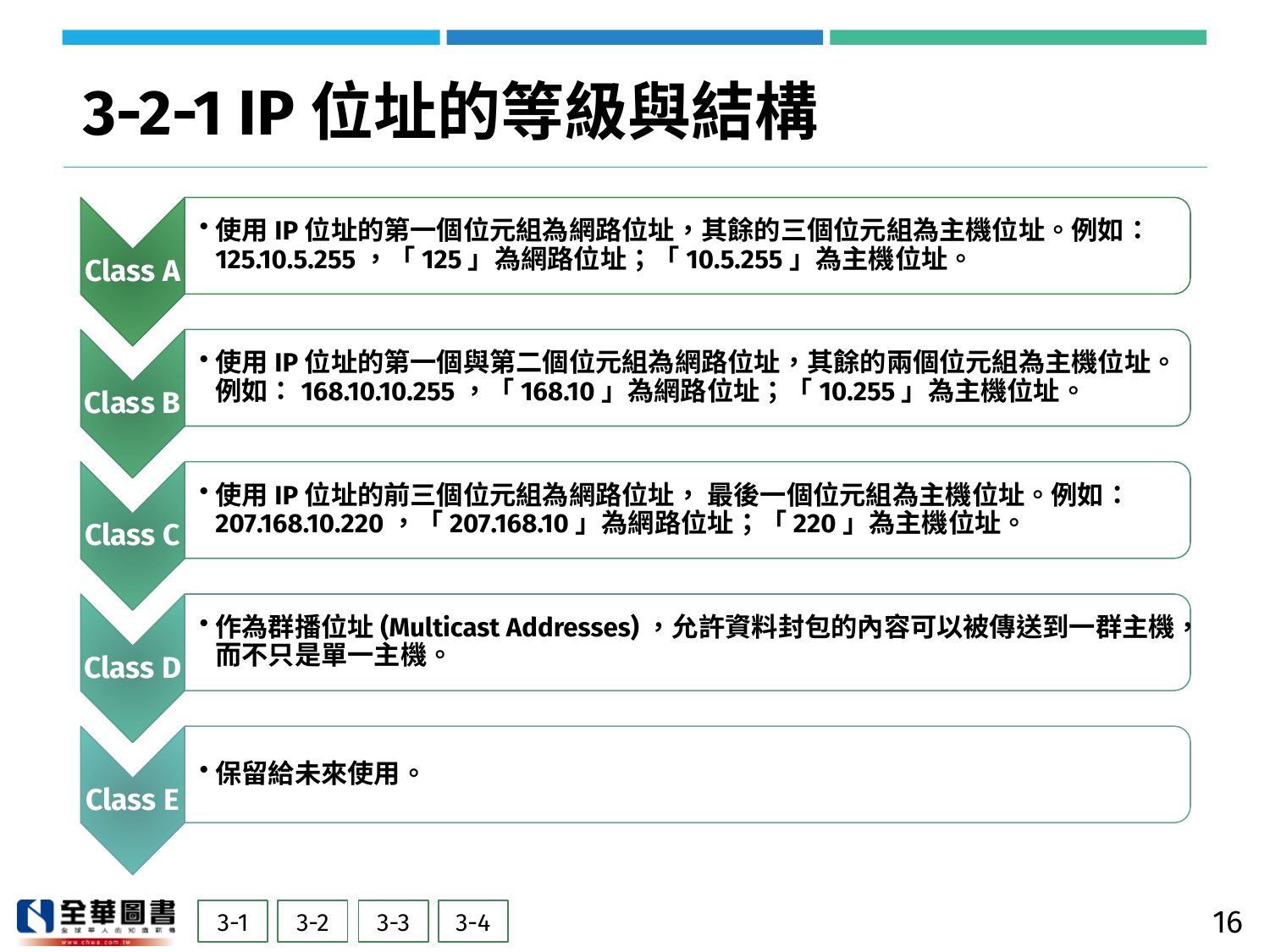

# 3-2-1 IP位址的等級與結構
Class A
使用IP位址的第一個位元組為網路位址，其餘的三個位元組為主機位址。例如：125.10.5.255，「125」為網路位址；「10.5.255」為主機位址。
Class B
使用IP位址的第一個與第二個位元組為網路位址，其餘的兩個位元組為主機位址。例如：168.10.10.255，「168.10」為網路位址；「10.255」為主機位址。
Class C
使用IP位址的前三個位元組為網路位址， 最後一個位元組為主機位址。例如：207.168.10.220，「207.168.10」為網路位址；「220」為主機位址。
Class D
作為群播位址(Multicast Addresses)，允許資料封包的內容可以被傳送到一群主機，而不只是單一主機。
Class E
保留給未來使用。
16